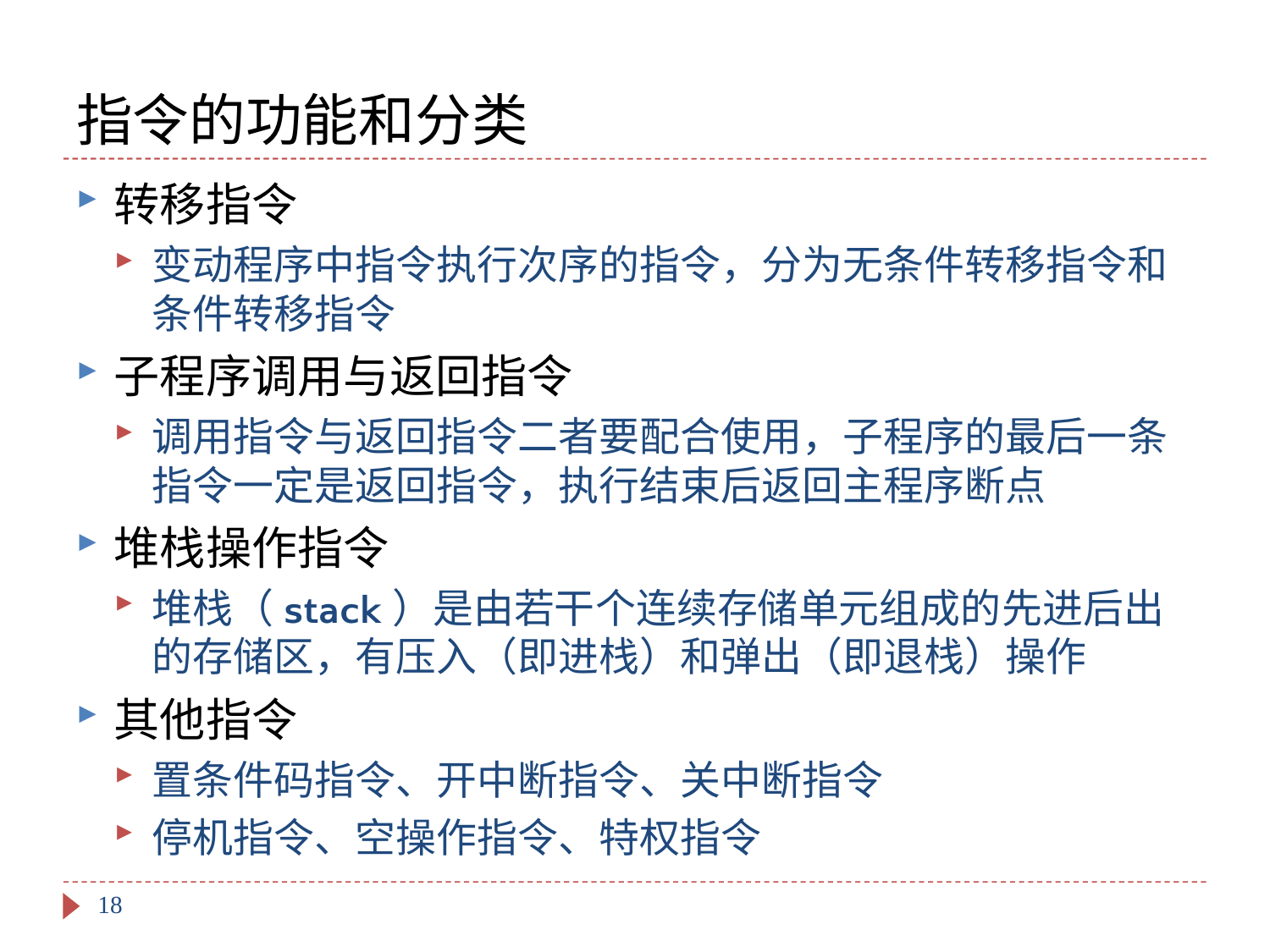

# 指令的功能和分类
转移指令
变动程序中指令执行次序的指令，分为无条件转移指令和条件转移指令
子程序调用与返回指令
调用指令与返回指令二者要配合使用，子程序的最后一条指令一定是返回指令，执行结束后返回主程序断点
堆栈操作指令
堆栈（stack）是由若干个连续存储单元组成的先进后出的存储区，有压入（即进栈）和弹出（即退栈）操作
其他指令
置条件码指令、开中断指令、关中断指令
停机指令、空操作指令、特权指令

18